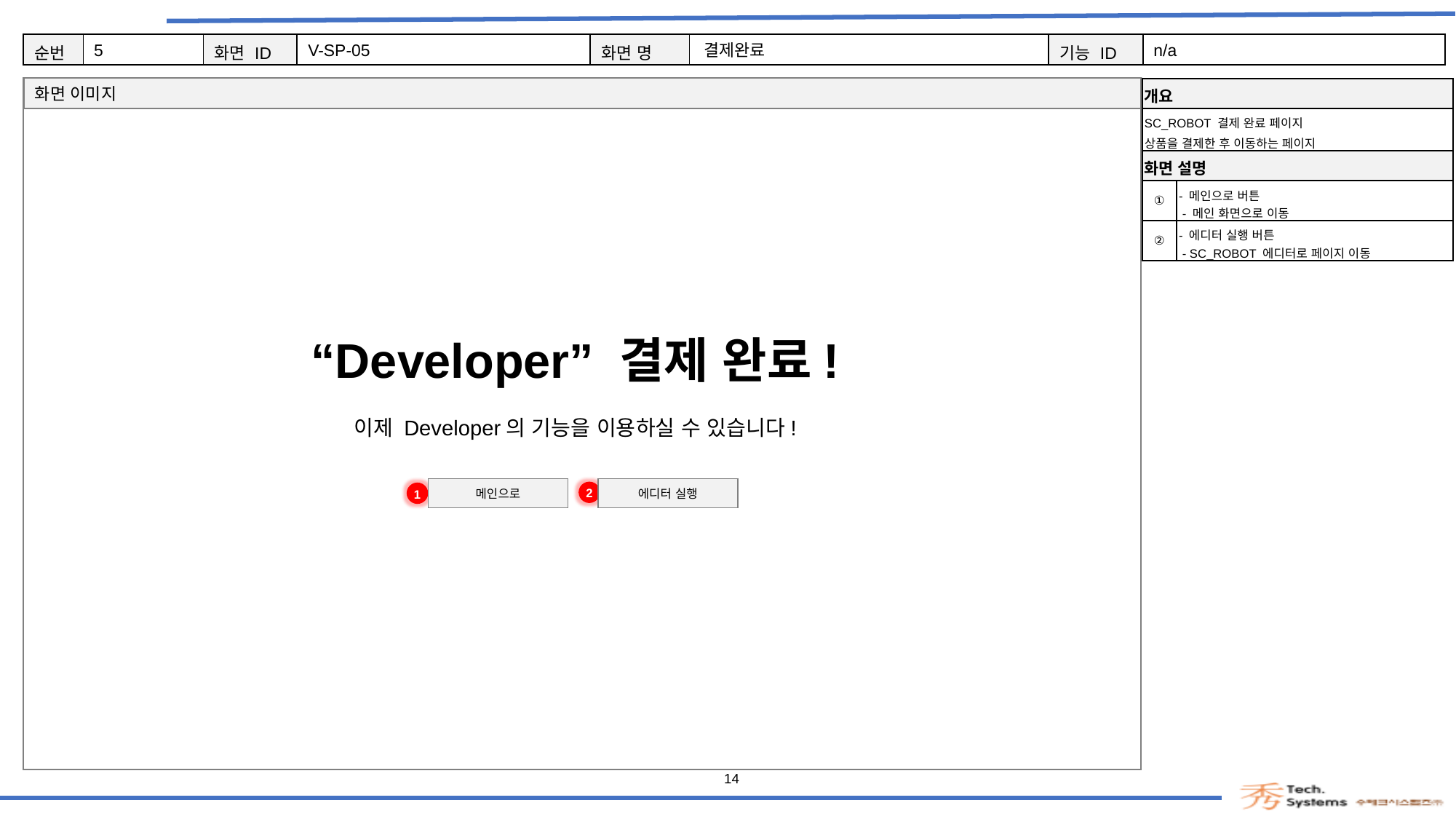

5
V-SP-05
결제완료
n/a
| 개요 |  |
| --- | --- |
| SC\_ROBOT 결제 완료 페이지 상품을 결제한 후 이동하는 페이지 |  |
| 화면 설명 | Description |
| ① | - 메인으로 버튼 - 메인 화면으로 이동 |
| ② | - 에디터 실행 버튼 - SC\_ROBOT 에디터로 페이지 이동 |
“Developer” 결제 완료!
이제 Developer의 기능을 이용하실 수 있습니다!
메인으로
에디터 실행
2

1